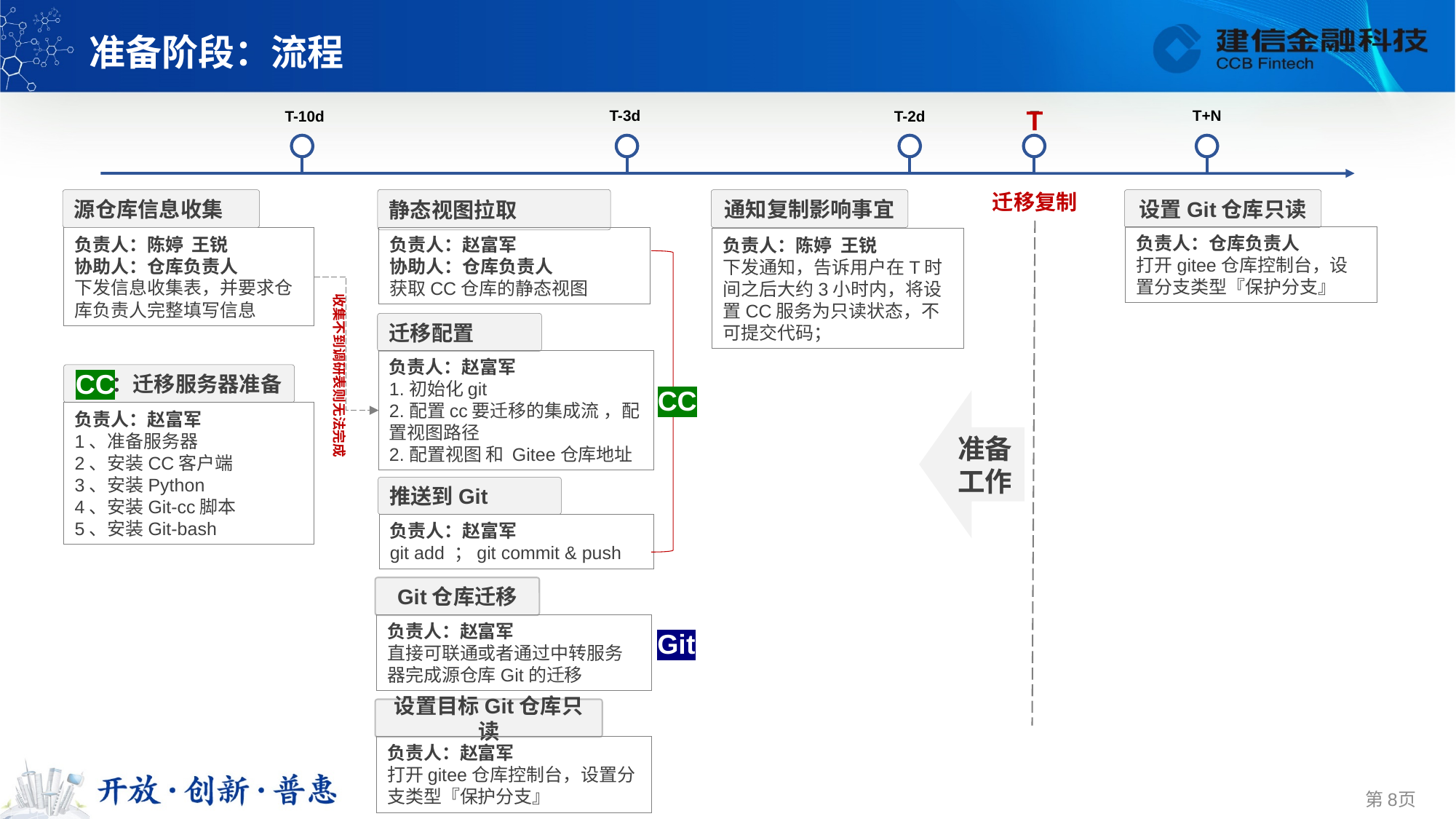

准备阶段：流程
T
T+N
T-3d
T-10d
T-2d
T

迁移复制
静态视图拉取
源仓库信息收集
通知复制影响事宜
负责人：陈婷  王锐
下发通知，告诉用户在T时间之后大约3小时内，将设置CC服务为只读状态，不可提交代码；
设置Git仓库只读
负责人：仓库负责人
打开gitee仓库控制台，设置分支类型『保护分支』
负责人：陈婷  王锐
协助人：仓库负责人
下发信息收集表，并要求仓库负责人完整填写信息
负责人：赵富军
协助人：仓库负责人
获取CC仓库的静态视图

收集不到调研表则无法完成
迁移配置
负责人：赵富军
1.初始化git
2.配置cc要迁移的集成流 ，配置视图路径
2.配置视图 和 Gitee仓库地址
CC
CC：迁移服务器准备
负责人：赵富军
1、准备服务器
2、安装CC客户端
3、安装Python
4、安装Git-cc脚本
5、安装Git-bash
CC
准备工作
推送到Git
负责人：赵富军
git add ；git commit & push
Git仓库迁移
负责人：赵富军
直接可联通或者通过中转服务器完成源仓库Git的迁移
Git
设置目标Git仓库只读
负责人：赵富军
打开gitee仓库控制台，设置分支类型『保护分支』